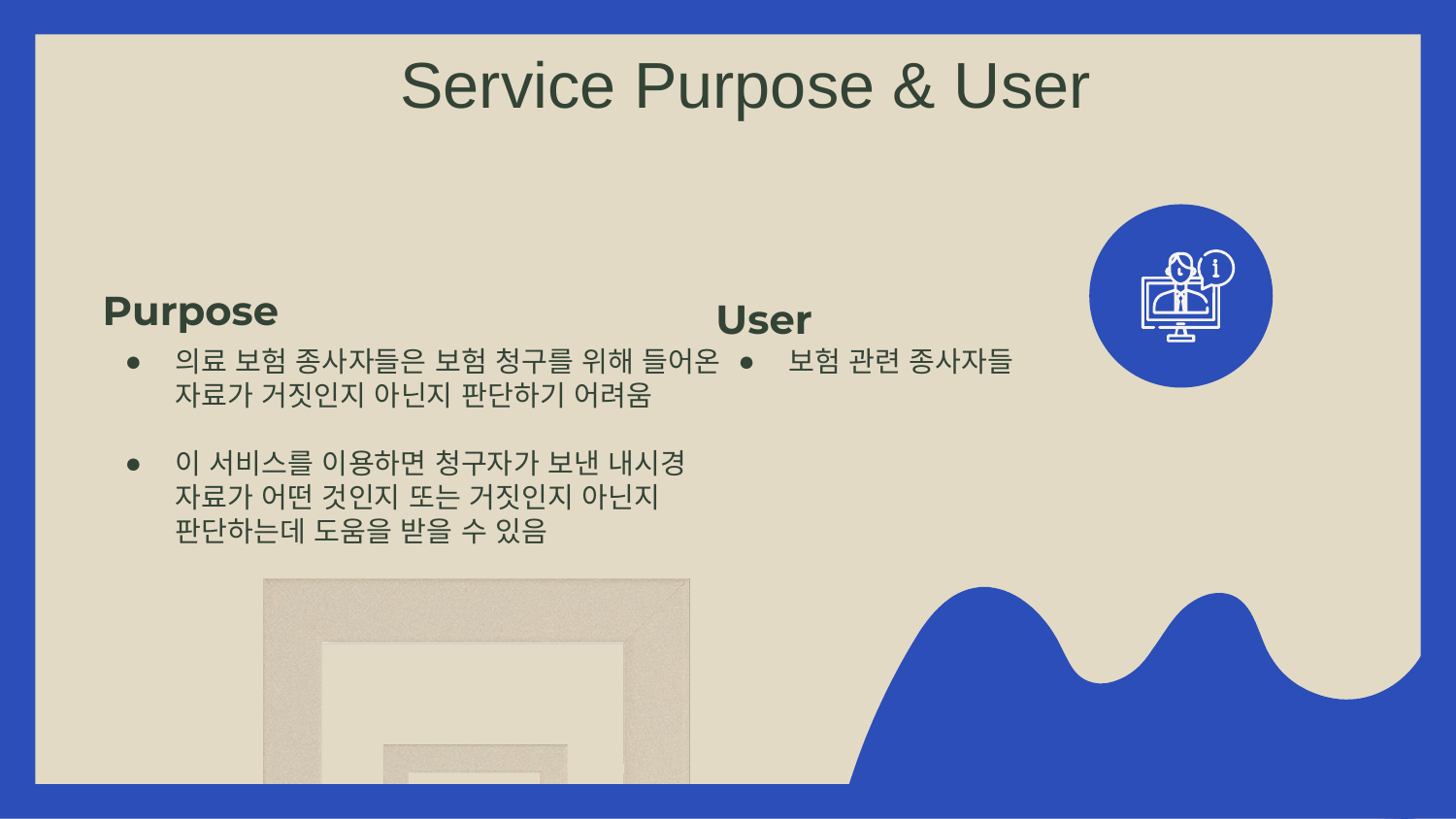

Service Purpose & User

Purpose
User
의료 보험 종사자들은 보험 청구를 위해 들어온 자료가 거짓인지 아닌지 판단하기 어려움

이 서비스를 이용하면 청구자가 보낸 내시경 자료가 어떤 것인지 또는 거짓인지 아닌지 판단하는데 도움을 받을 수 있음
보험 관련 종사자들